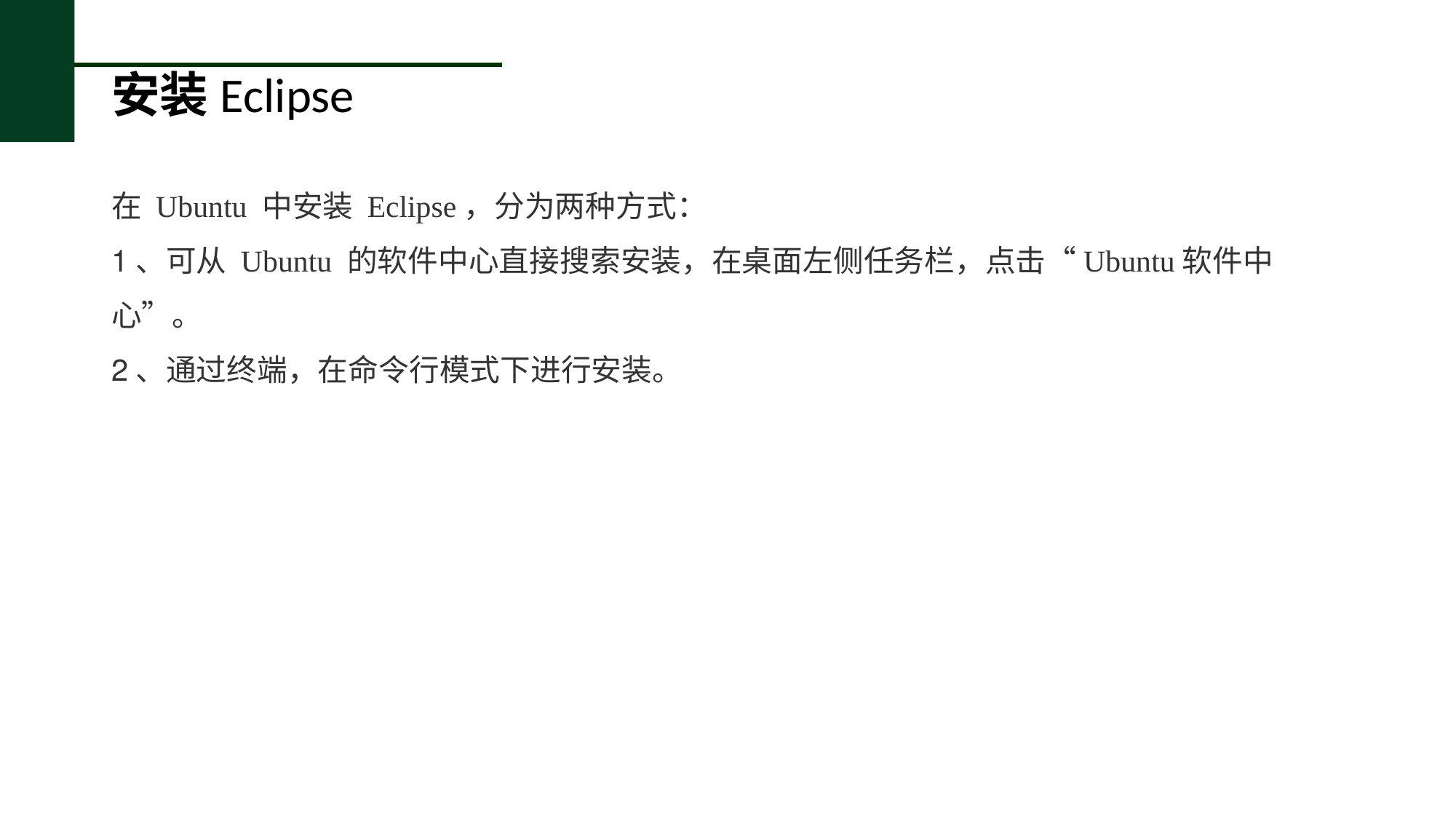

# 安装Eclipse
在 Ubuntu 中安装 Eclipse，分为两种方式：
1、可从 Ubuntu 的软件中心直接搜索安装，在桌面左侧任务栏，点击“Ubuntu软件中心”。
2、通过终端，在命令行模式下进行安装。